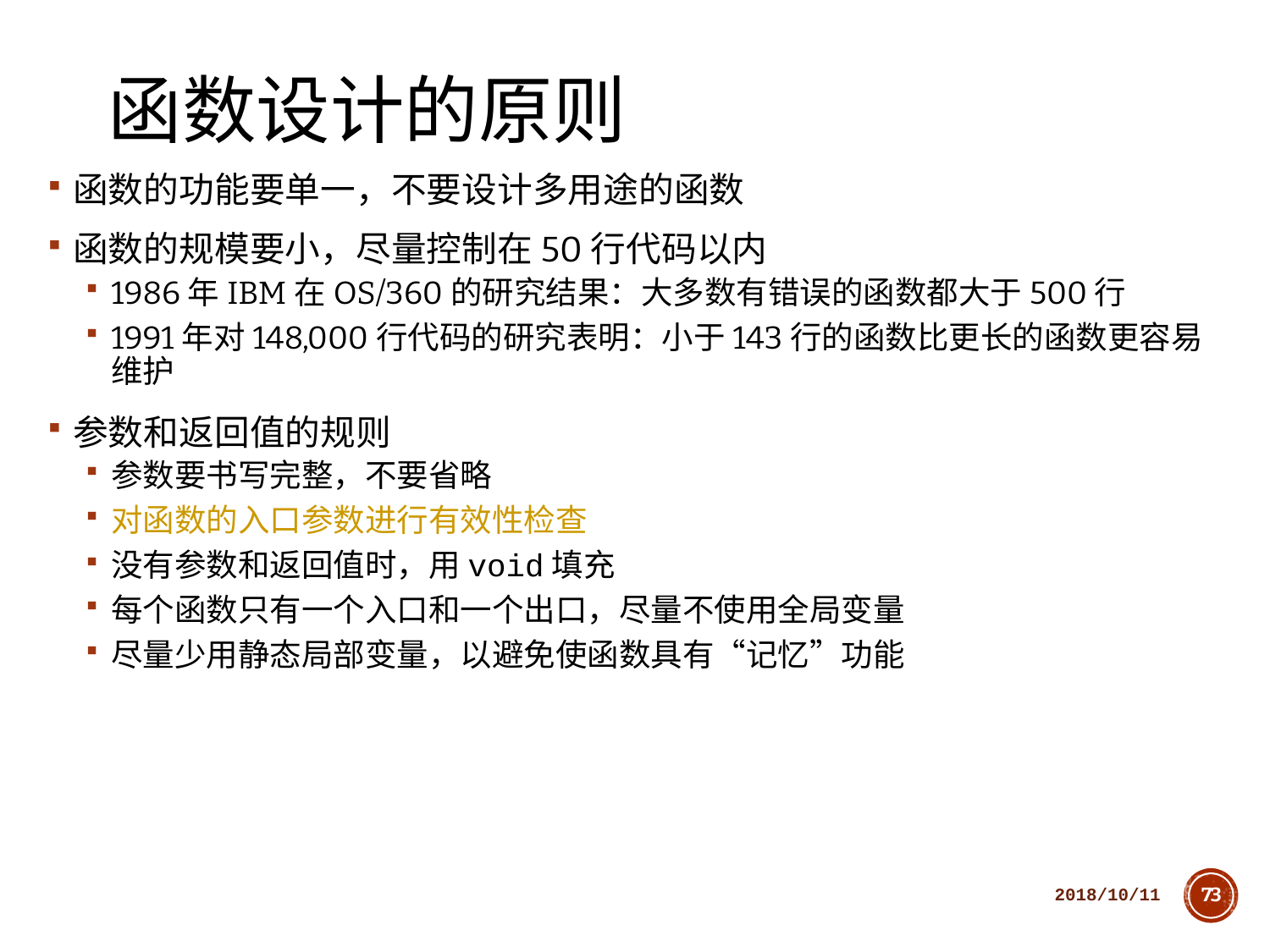

# 函数设计的原则
函数的功能要单一，不要设计多用途的函数
函数的规模要小，尽量控制在50行代码以内
1986年IBM在OS/360的研究结果：大多数有错误的函数都大于500行
1991年对148,000行代码的研究表明：小于143行的函数比更长的函数更容易维护
参数和返回值的规则
参数要书写完整，不要省略
对函数的入口参数进行有效性检查
没有参数和返回值时，用void填充
每个函数只有一个入口和一个出口，尽量不使用全局变量
尽量少用静态局部变量，以避免使函数具有“记忆”功能
2018/10/11
73